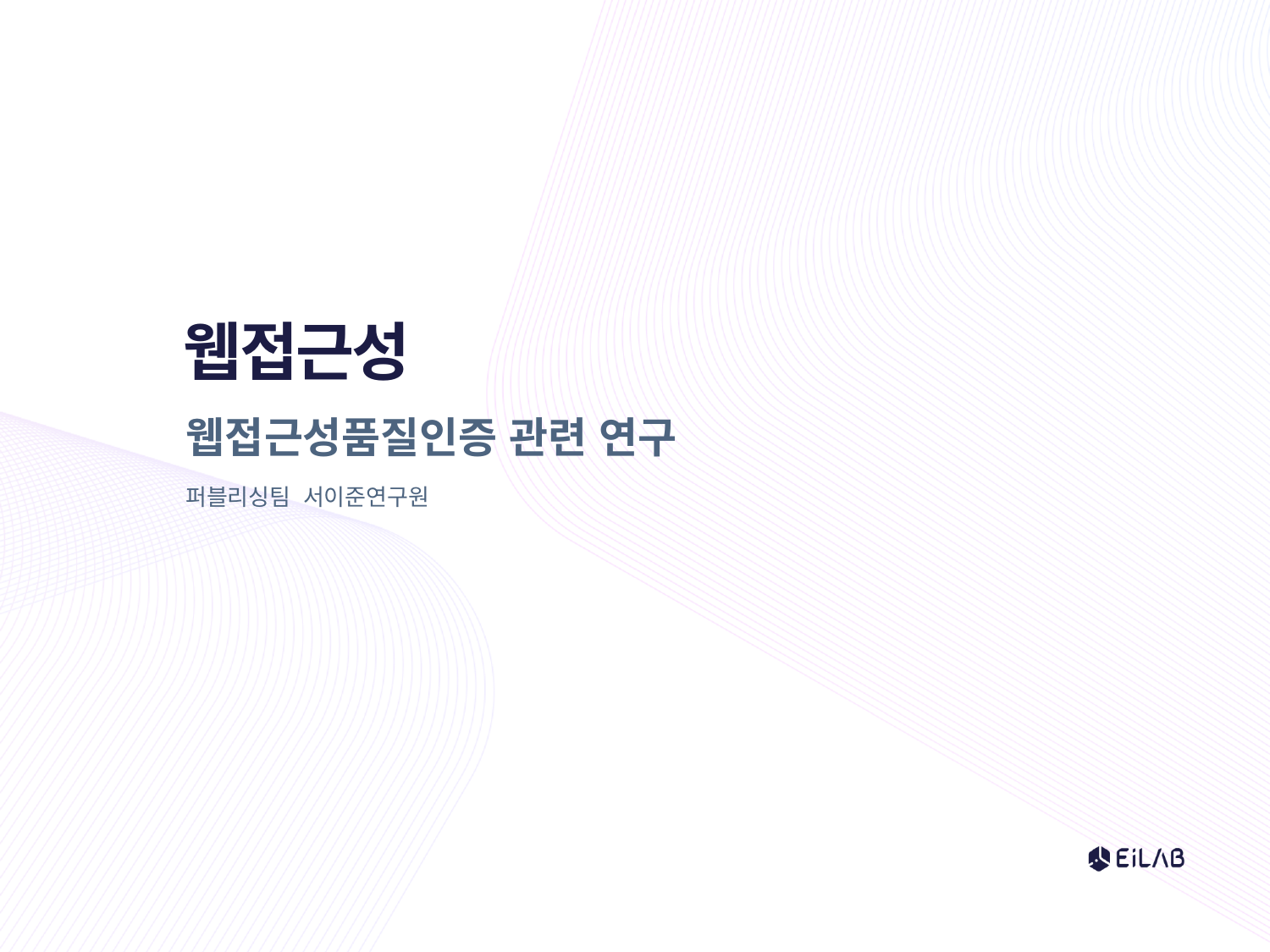

# 웹접근성
웹접근성품질인증 관련 연구
퍼블리싱팀  서이준연구원